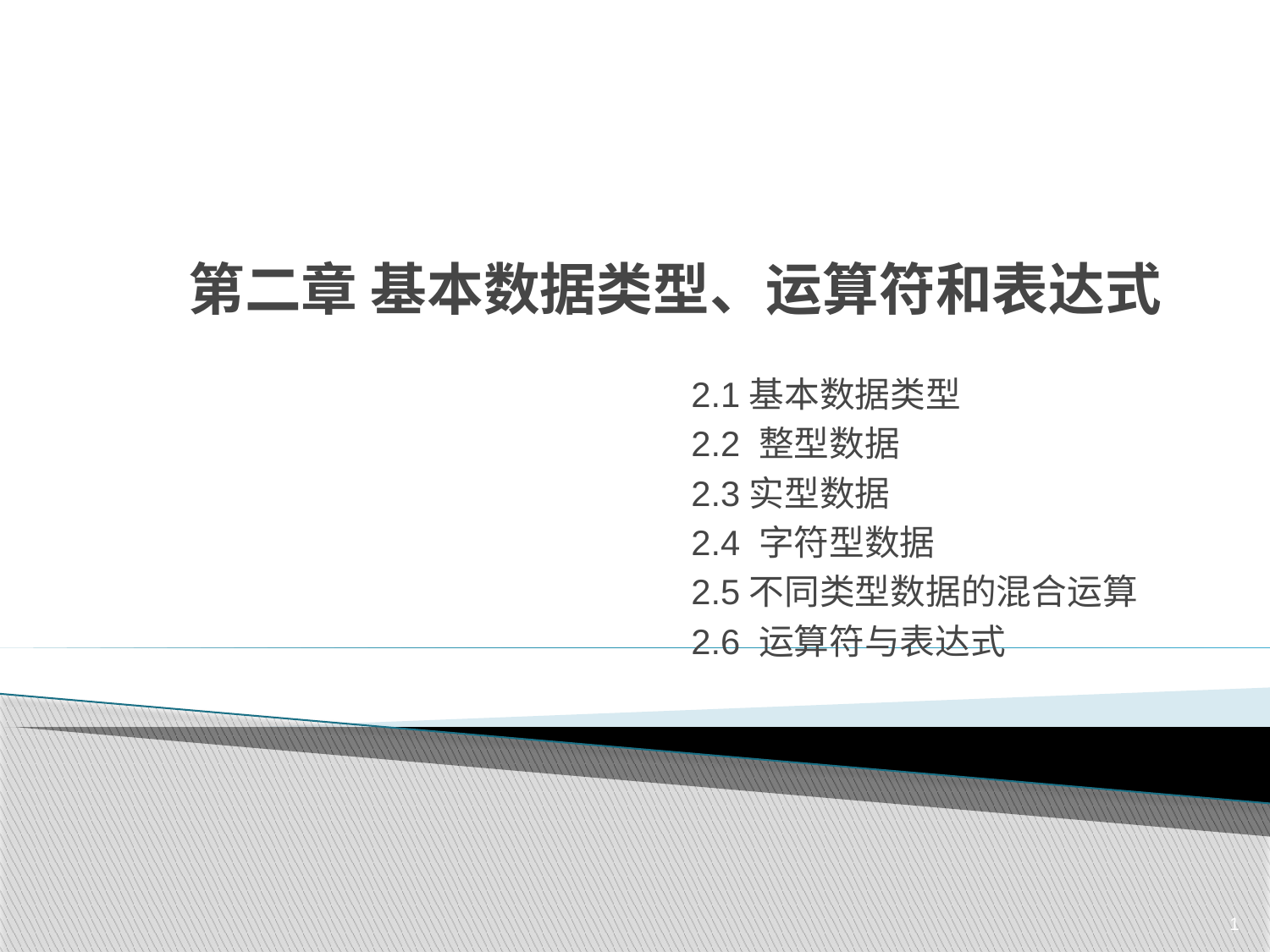

# 第二章 基本数据类型、运算符和表达式
2.1基本数据类型
2.2 整型数据
2.3实型数据
2.4 字符型数据
2.5不同类型数据的混合运算
2.6 运算符与表达式

1